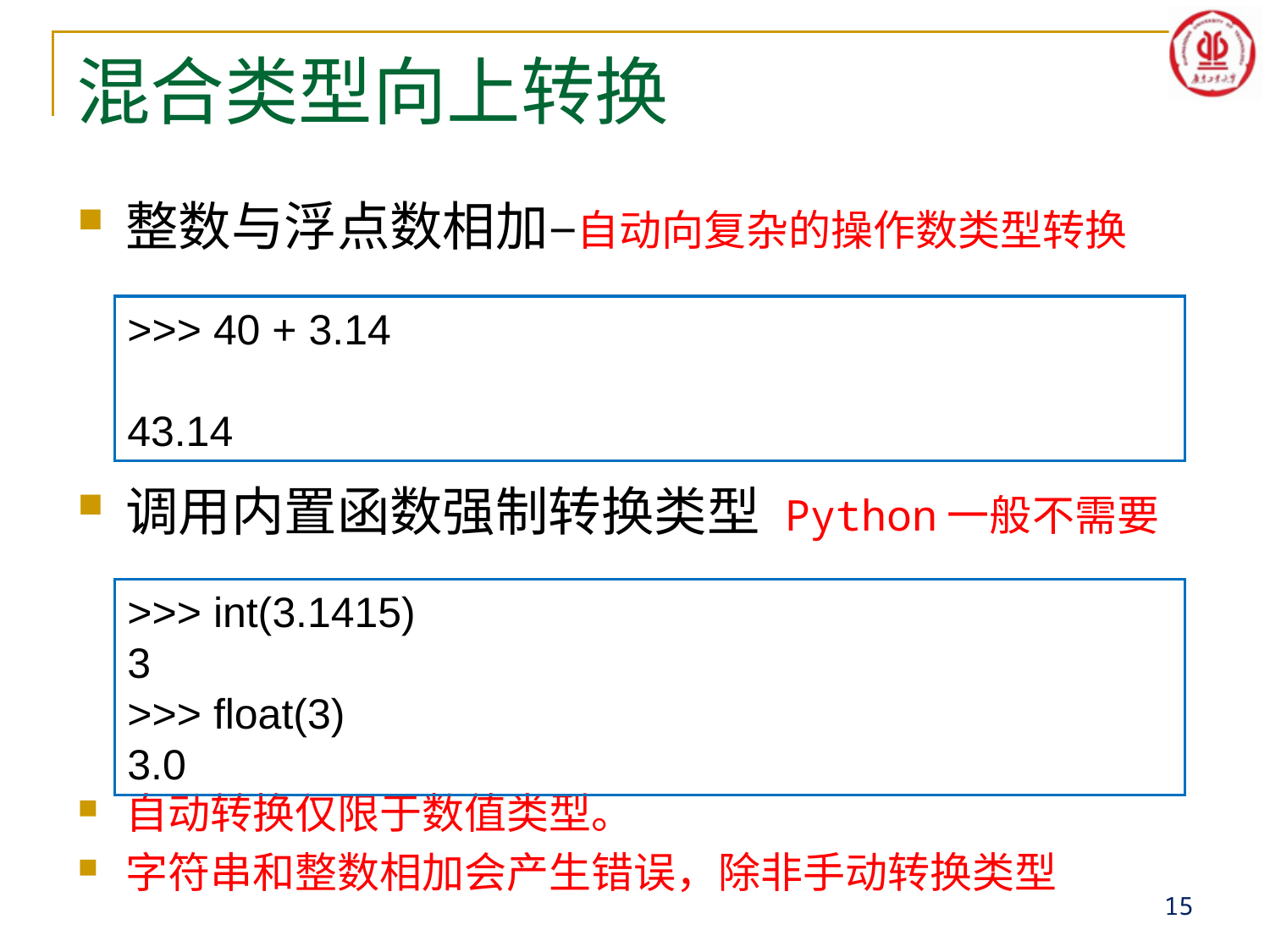

# 混合类型向上转换
整数与浮点数相加–自动向复杂的操作数类型转换

调用内置函数强制转换类型 Python一般不需要

自动转换仅限于数值类型。
字符串和整数相加会产生错误，除非手动转换类型
>>> 40 + 3.14

43.14
>>> int(3.1415)
3
>>> float(3)
3.0
15